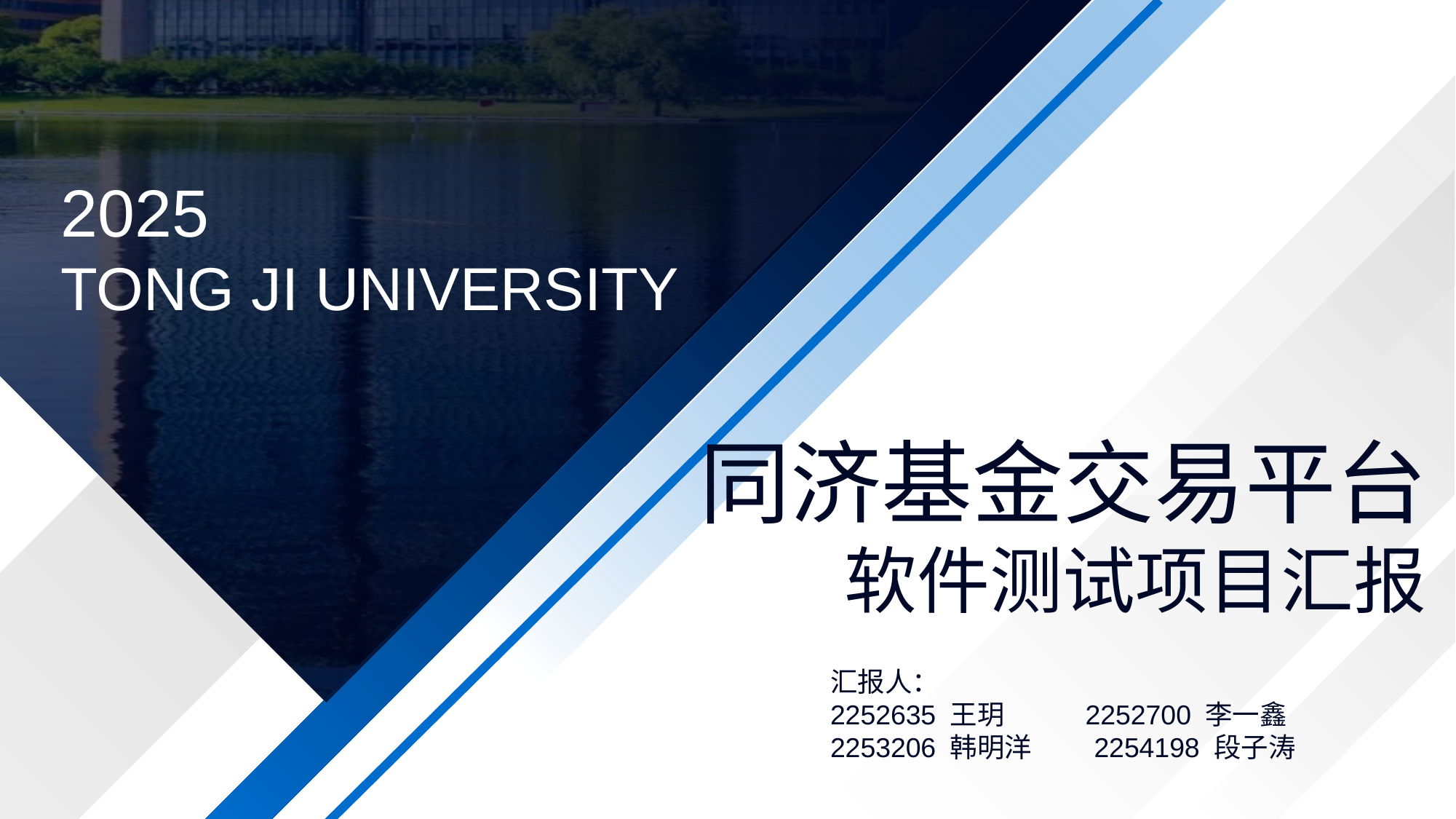

2025
TONG JI UNIVERSITY

同济基金交易平台
软件测试项目汇报

汇报人：
2252635 王玥            2252700 李一鑫
2253206 韩明洋         2254198 段子涛